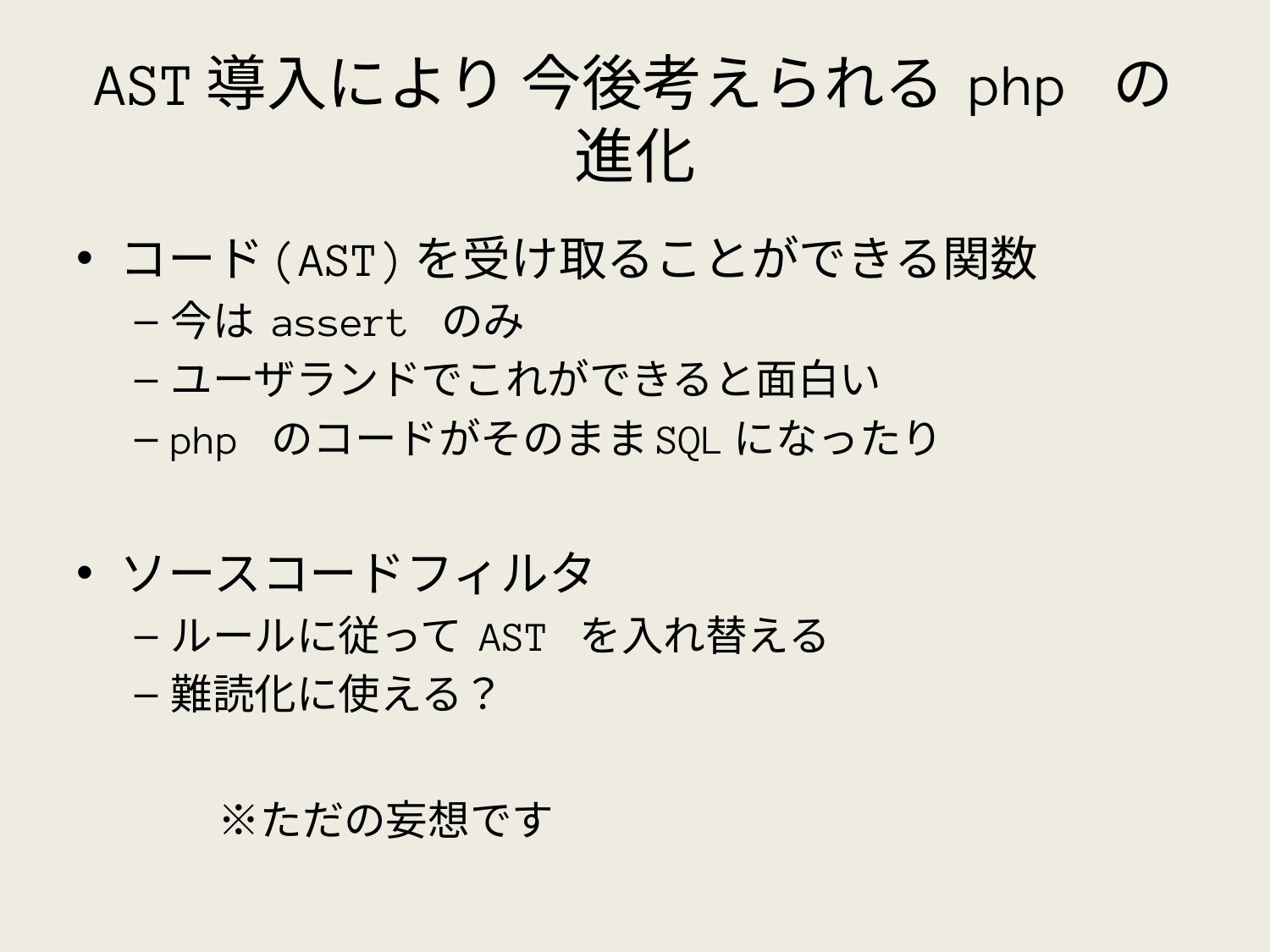

# AST導入により 今後考えられる php の進化
コード(AST)を受け取ることができる関数
今は assert のみ
ユーザランドでこれができると面白い
php のコードがそのままSQLになったり

ソースコードフィルタ
ルールに従って AST を入れ替える
難読化に使える？

					　　※ただの妄想です